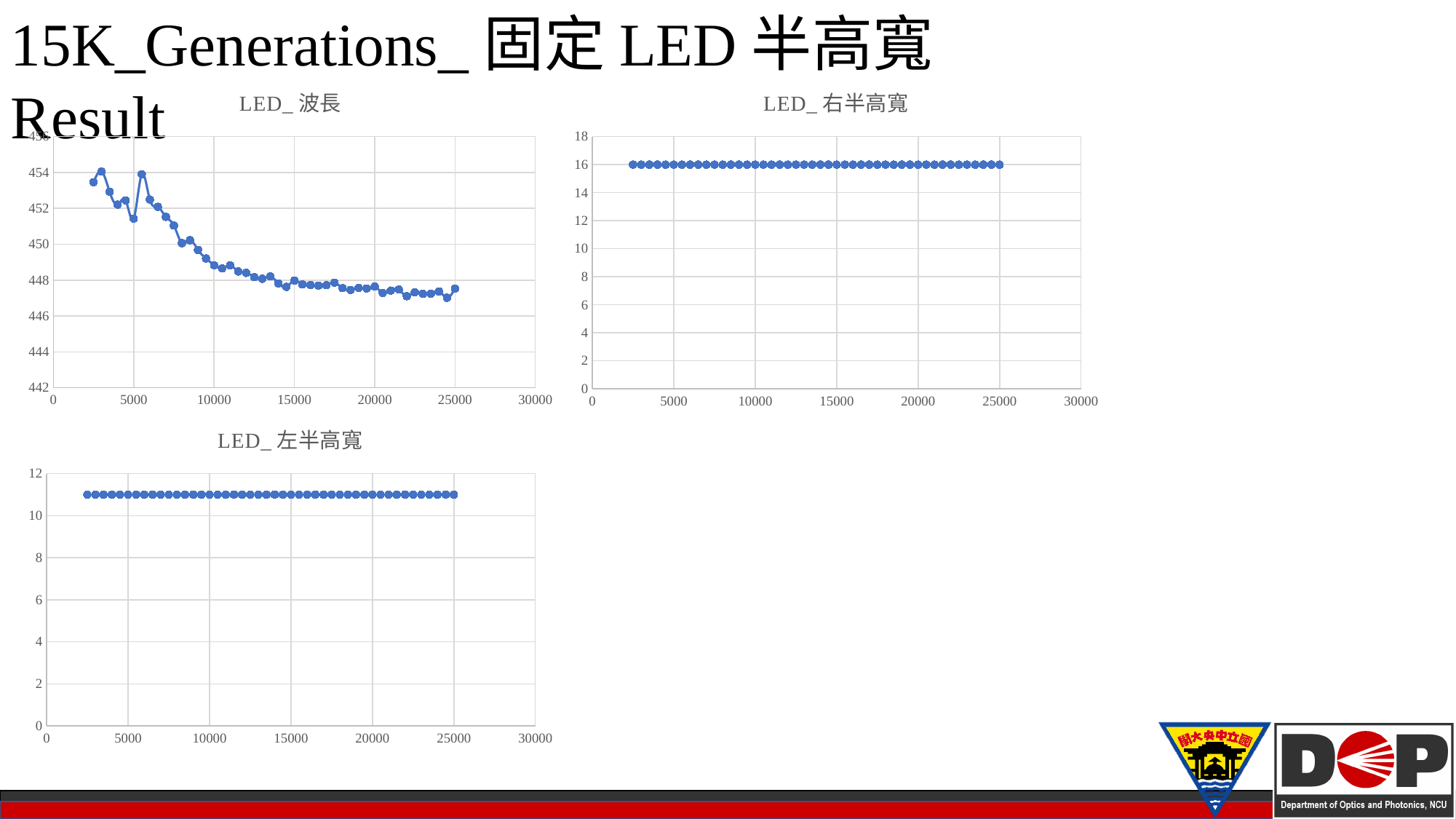

15K_Generations_固定LED半高寬Result

### Chart:

| Category | LED_波長 |
|---|---|

### Chart:

| Category | LED_右半高寬 |
|---|---|

### Chart:

| Category | LED_左半高寬 |
|---|---|